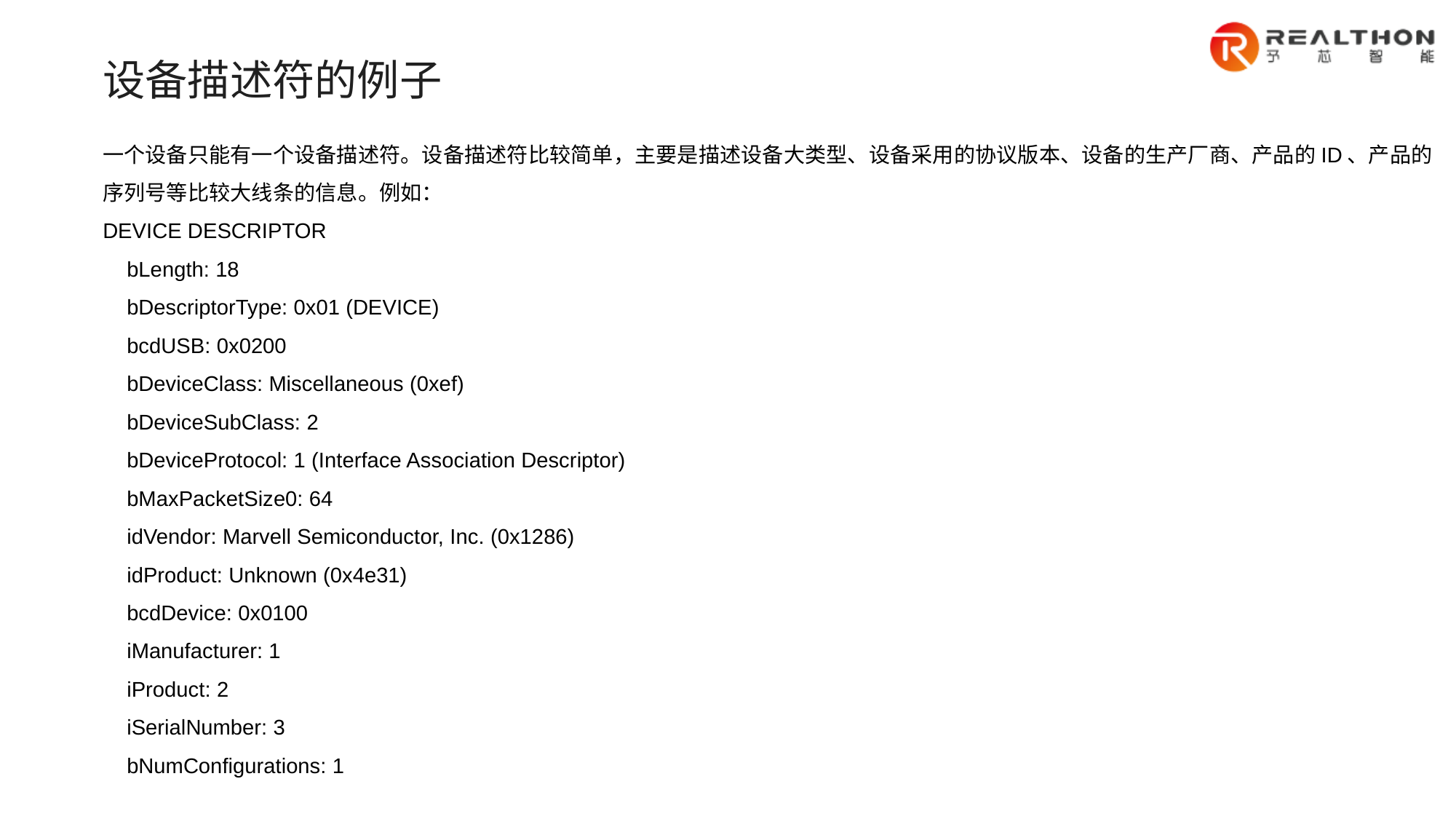

设备描述符的例子
一个设备只能有一个设备描述符。设备描述符比较简单，主要是描述设备大类型、设备采用的协议版本、设备的生产厂商、产品的ID、产品的序列号等比较大线条的信息。例如：
DEVICE DESCRIPTOR
    bLength: 18
    bDescriptorType: 0x01 (DEVICE)
    bcdUSB: 0x0200
    bDeviceClass: Miscellaneous (0xef)
    bDeviceSubClass: 2
    bDeviceProtocol: 1 (Interface Association Descriptor)
    bMaxPacketSize0: 64
    idVendor: Marvell Semiconductor, Inc. (0x1286)
    idProduct: Unknown (0x4e31)
    bcdDevice: 0x0100
    iManufacturer: 1
    iProduct: 2
    iSerialNumber: 3
    bNumConfigurations: 1